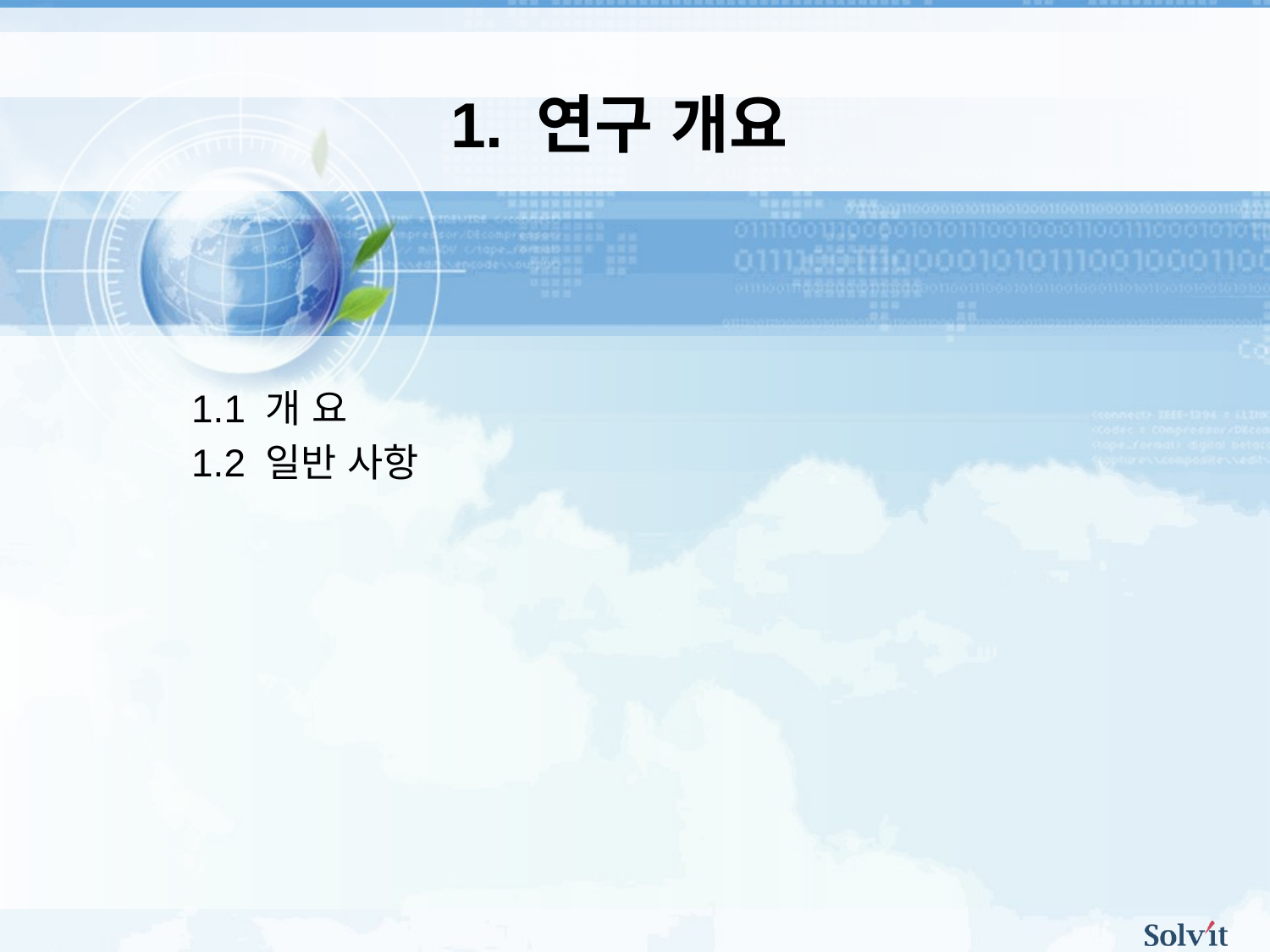

1. 연구 개요
1.1 개 요
1.2 일반 사항